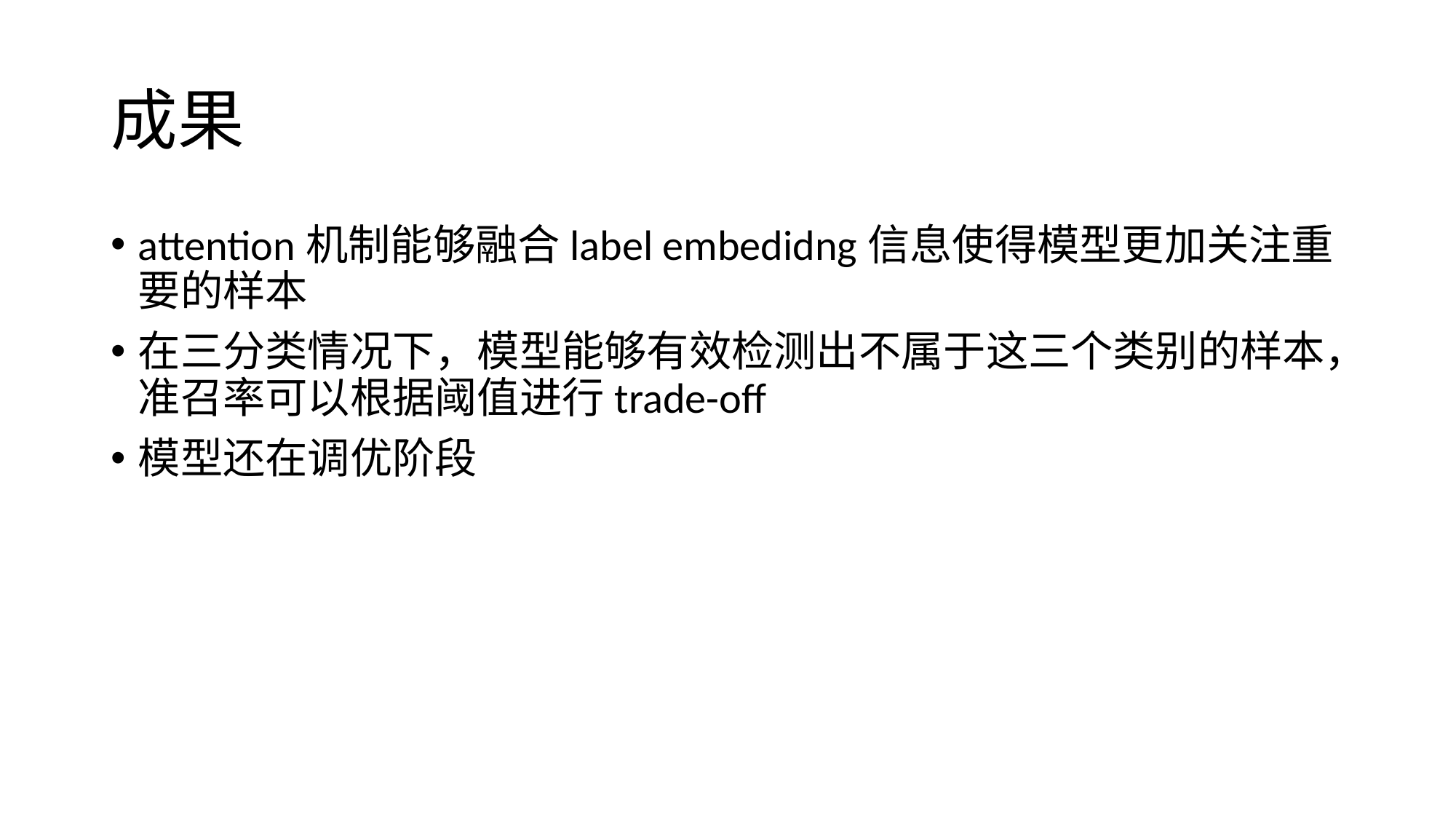

# 成果
attention机制能够融合label embedidng信息使得模型更加关注重要的样本
在三分类情况下，模型能够有效检测出不属于这三个类别的样本，准召率可以根据阈值进行trade-off
模型还在调优阶段